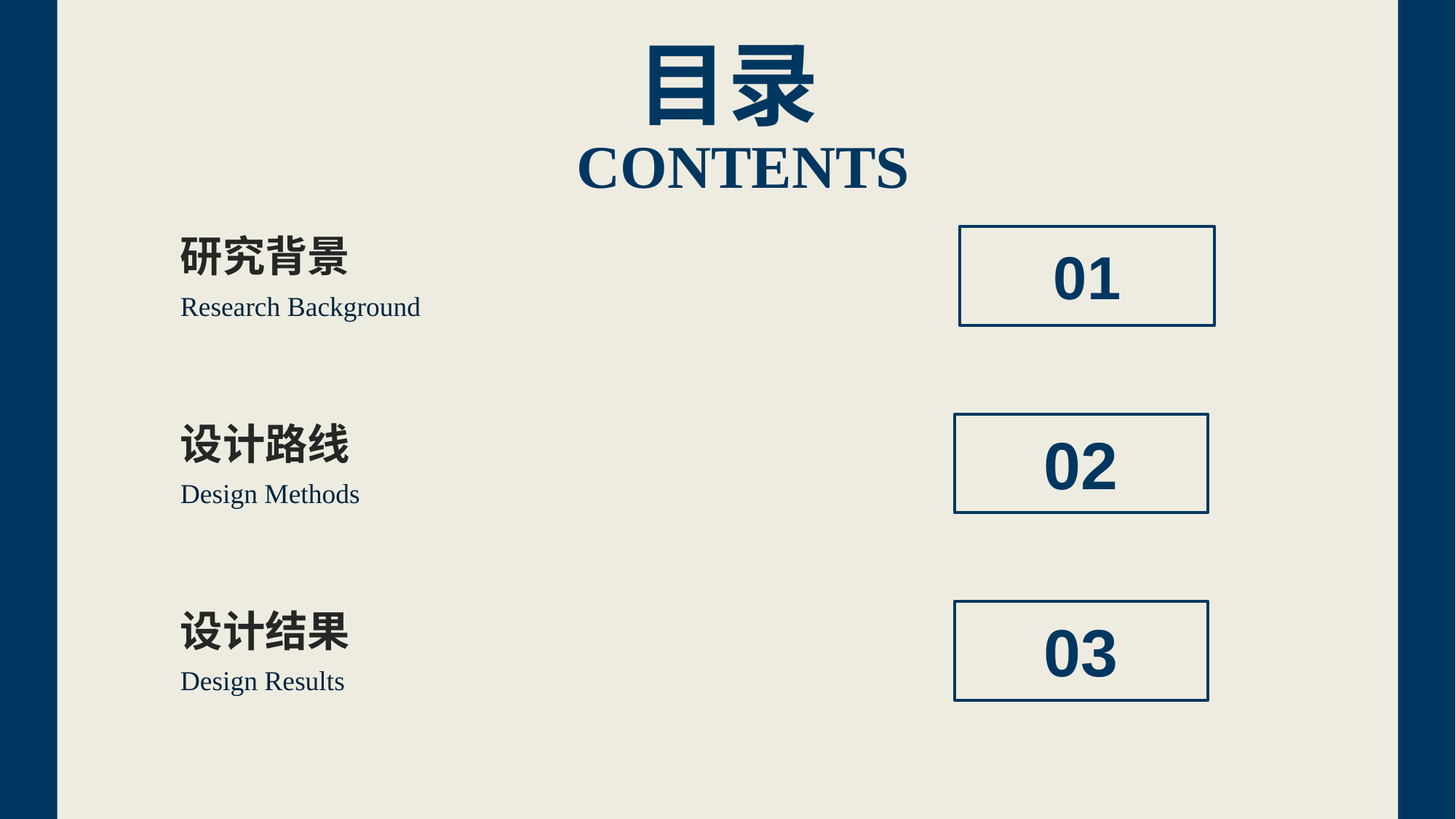

目录
CONTENTS
研究背景
Research Background

01
设计路线
Design Methods

02
设计结果
Design Results

03
2